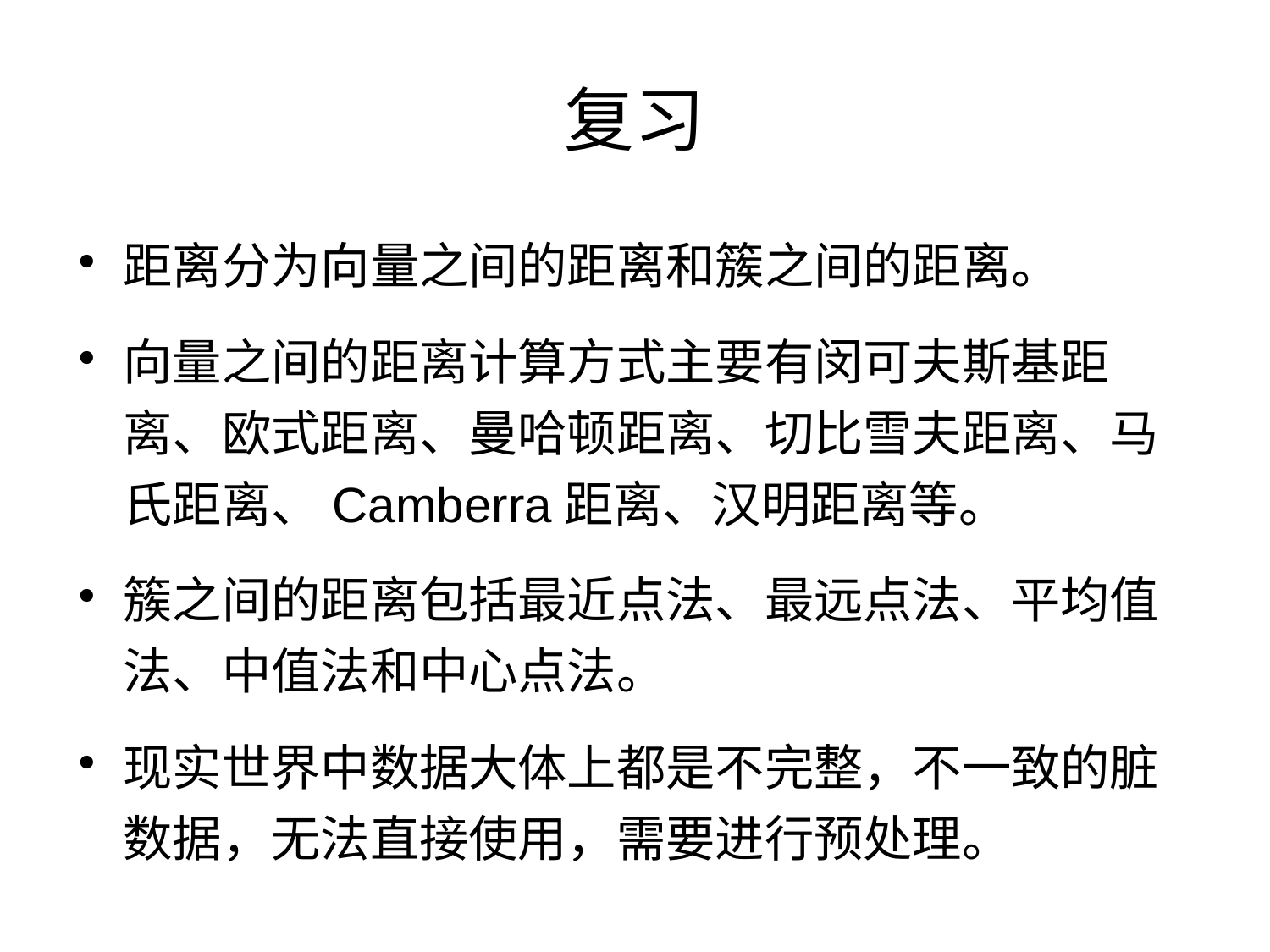

# 复习
距离分为向量之间的距离和簇之间的距离。
向量之间的距离计算方式主要有闵可夫斯基距离、欧式距离、曼哈顿距离、切比雪夫距离、马氏距离、Camberra距离、汉明距离等。
簇之间的距离包括最近点法、最远点法、平均值法、中值法和中心点法。
现实世界中数据大体上都是不完整，不一致的脏数据，无法直接使用，需要进行预处理。